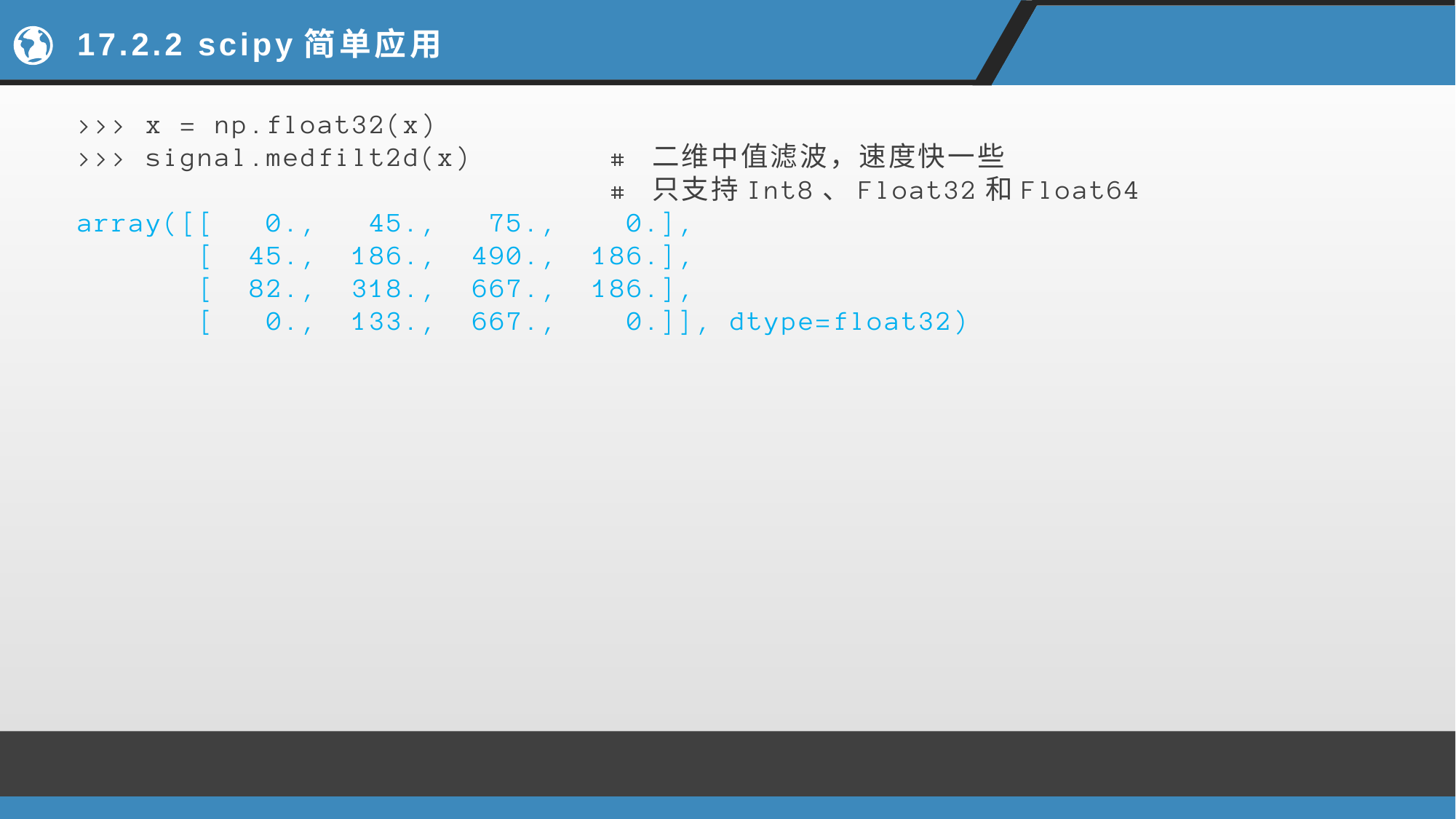

# 17.2.2 scipy简单应用

>>> x = np.float32(x)
>>> signal.medfilt2d(x)        # 二维中值滤波，速度快一些
                               # 只支持Int8、Float32和Float64
array([[   0.,   45.,   75.,    0.],
       [  45.,  186.,  490.,  186.],
       [  82.,  318.,  667.,  186.],
       [   0.,  133.,  667.,    0.]], dtype=float32)